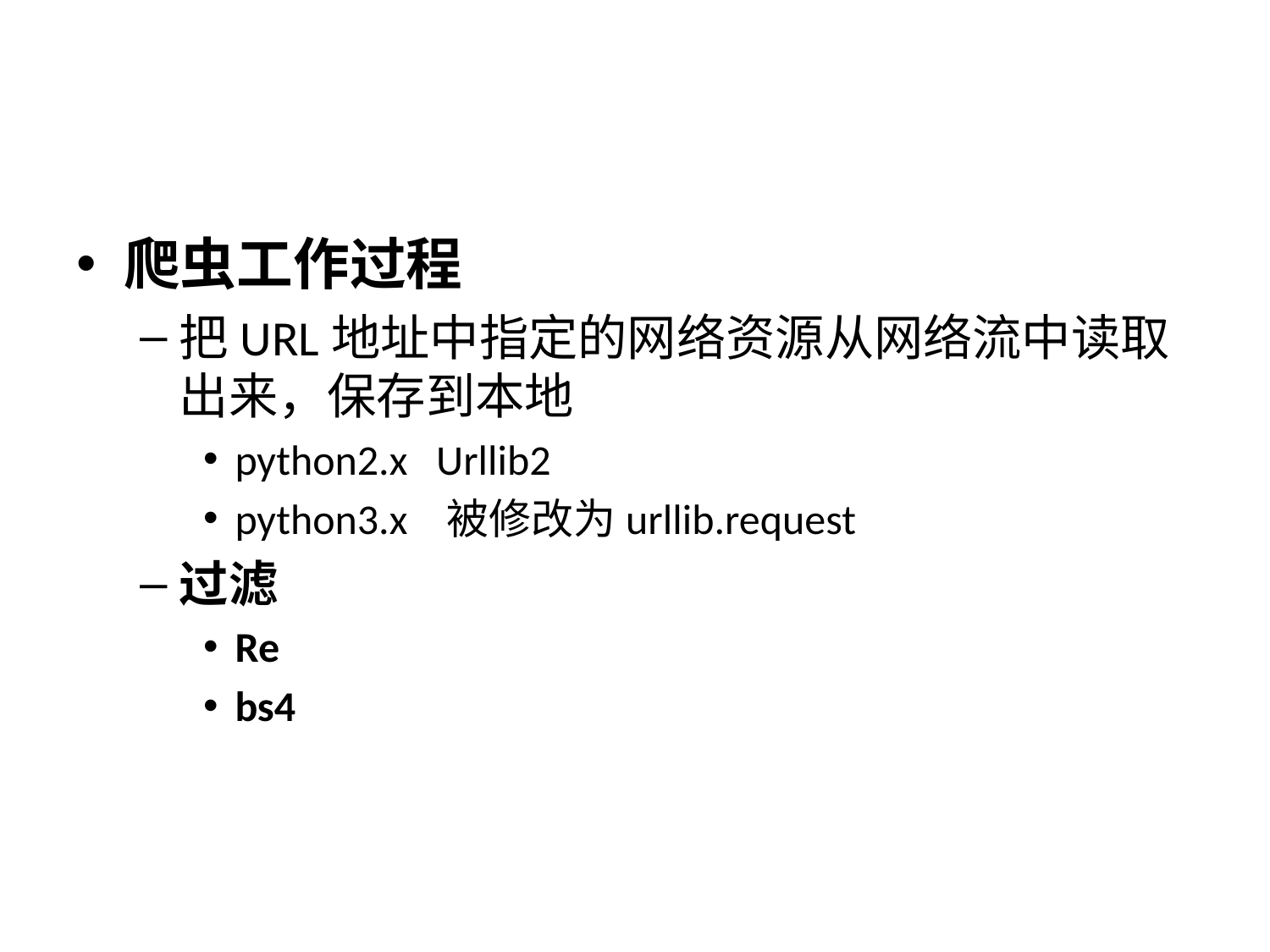

#
爬虫工作过程
把URL地址中指定的网络资源从网络流中读取出来，保存到本地
python2.x   Urllib2
python3.x   被修改为urllib.request
过滤
Re
bs4